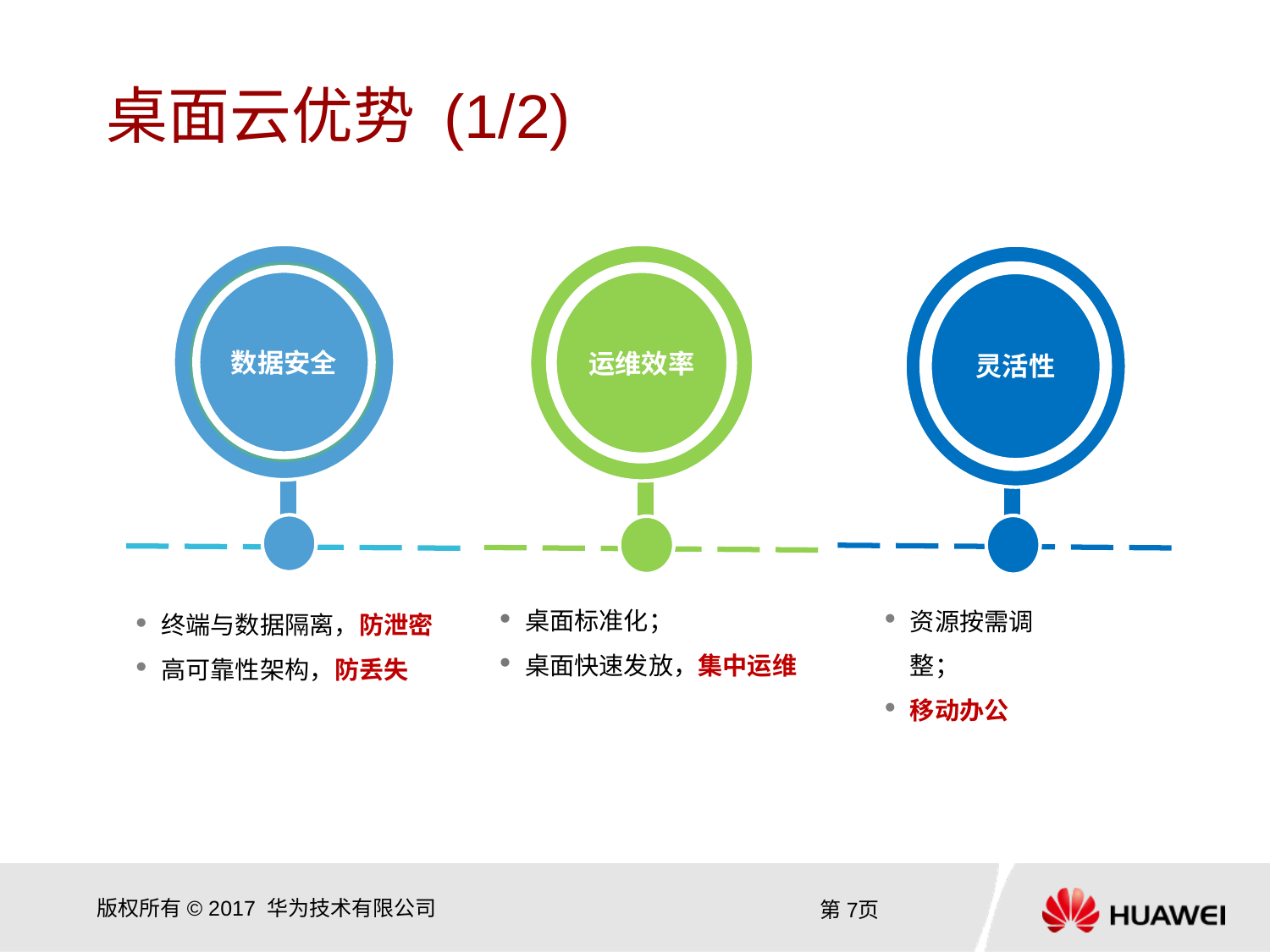

# 桌面云优势 (1/2)

数据安全

运维效率

灵活性

桌面标准化；
桌面快速发放，集中运维
资源按需调整；
移动办公
终端与数据隔离，防泄密
高可靠性架构，防丢失